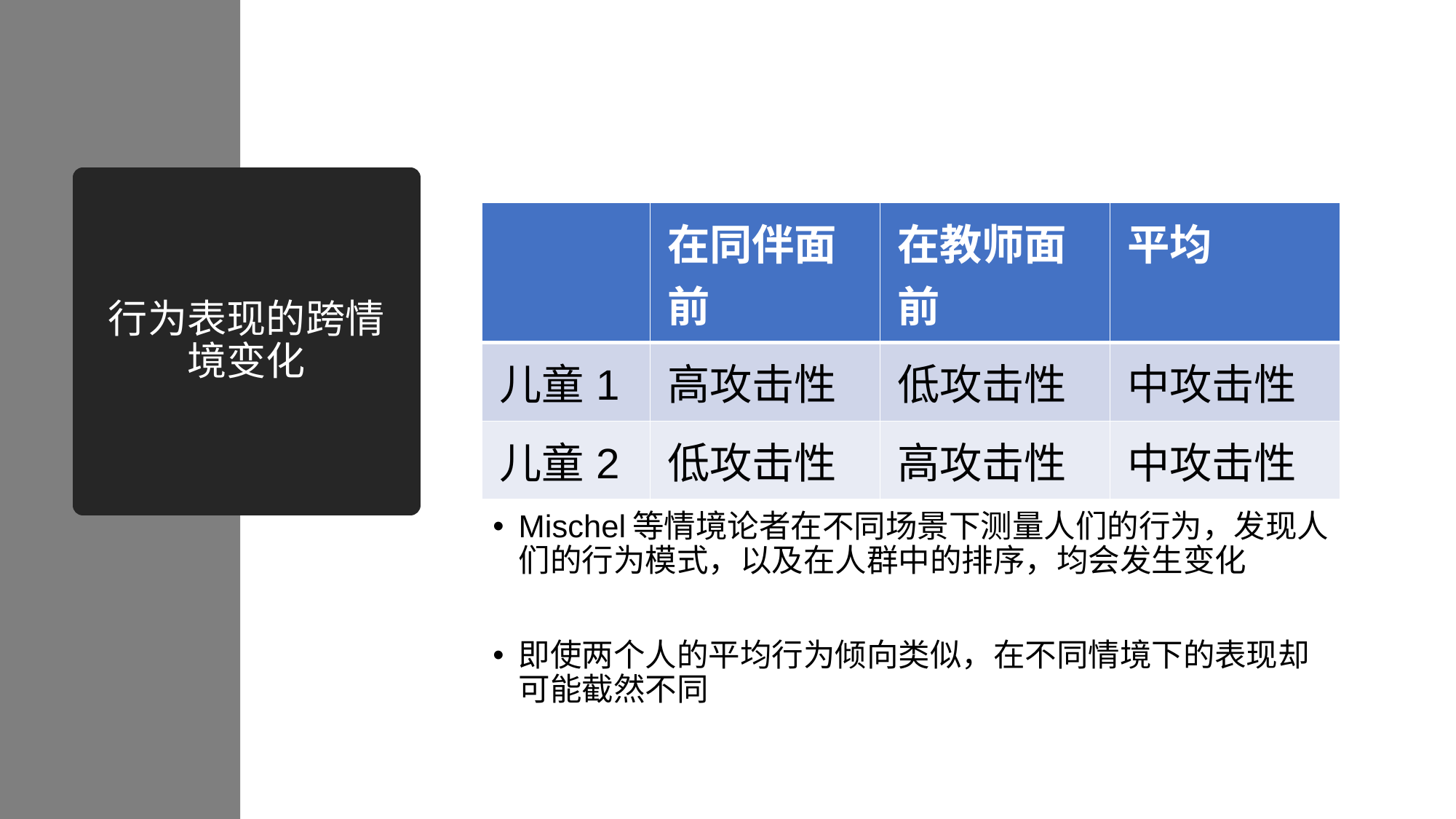

# 行为表现的跨情境变化
|  | 在同伴面前 | 在教师面前 | 平均 |
| --- | --- | --- | --- |
| 儿童1 | 高攻击性 | 低攻击性 | 中攻击性 |
| 儿童2 | 低攻击性 | 高攻击性 | 中攻击性 |
Mischel等情境论者在不同场景下测量人们的行为，发现人们的行为模式，以及在人群中的排序，均会发生变化

即使两个人的平均行为倾向类似，在不同情境下的表现却可能截然不同